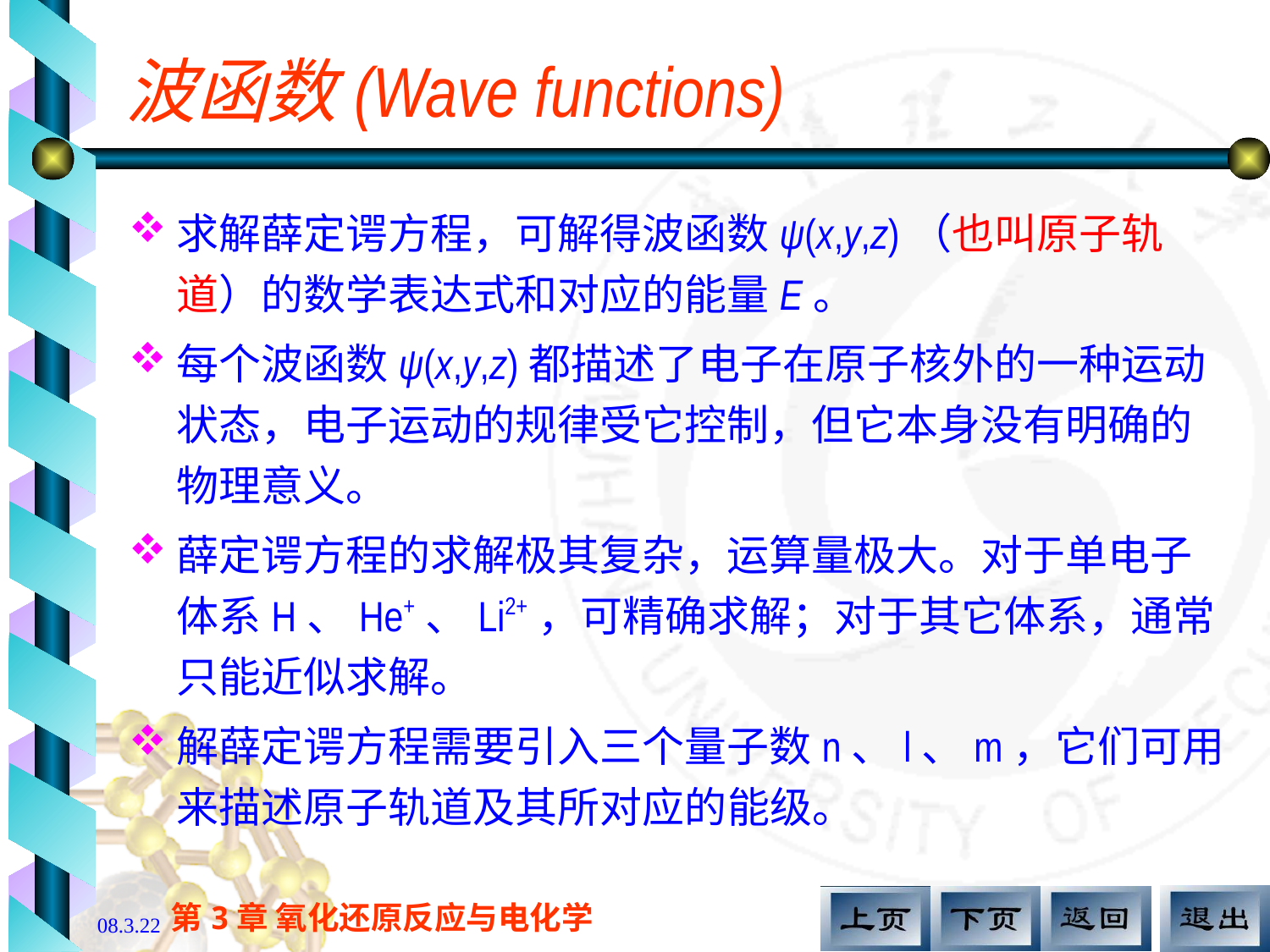

# 波函数(Wave functions)
求解薛定谔方程，可解得波函数ψ(x,y,z)（也叫原子轨道）的数学表达式和对应的能量E。
每个波函数ψ(x,y,z)都描述了电子在原子核外的一种运动状态，电子运动的规律受它控制，但它本身没有明确的物理意义。
薛定谔方程的求解极其复杂，运算量极大。对于单电子体系H、He+、Li2+，可精确求解；对于其它体系，通常只能近似求解。
解薛定谔方程需要引入三个量子数n、l、m，它们可用来描述原子轨道及其所对应的能级。